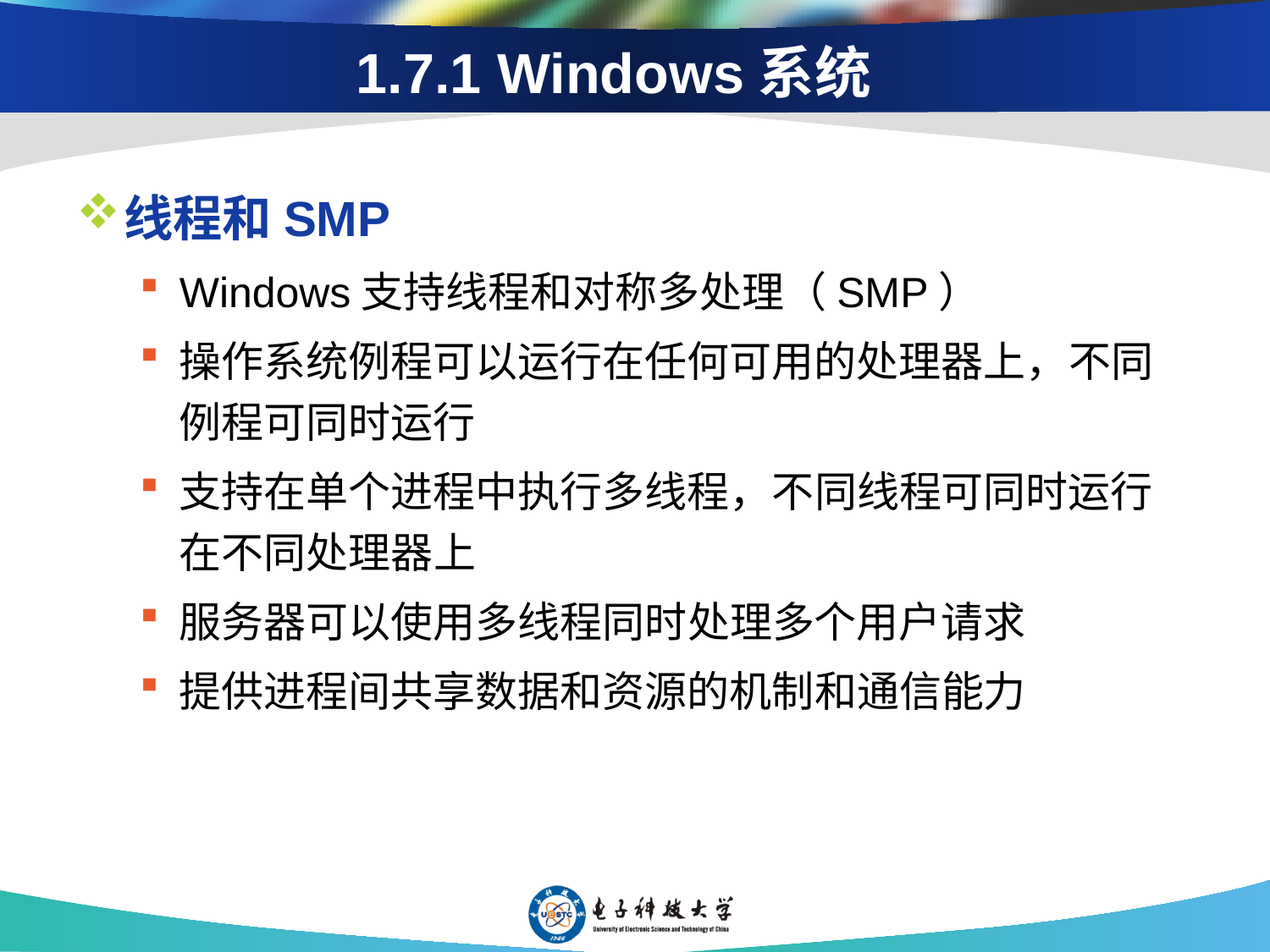

# 1.7.1 Windows系统
线程和SMP
Windows支持线程和对称多处理（SMP）
操作系统例程可以运行在任何可用的处理器上，不同例程可同时运行
支持在单个进程中执行多线程，不同线程可同时运行在不同处理器上
服务器可以使用多线程同时处理多个用户请求
提供进程间共享数据和资源的机制和通信能力